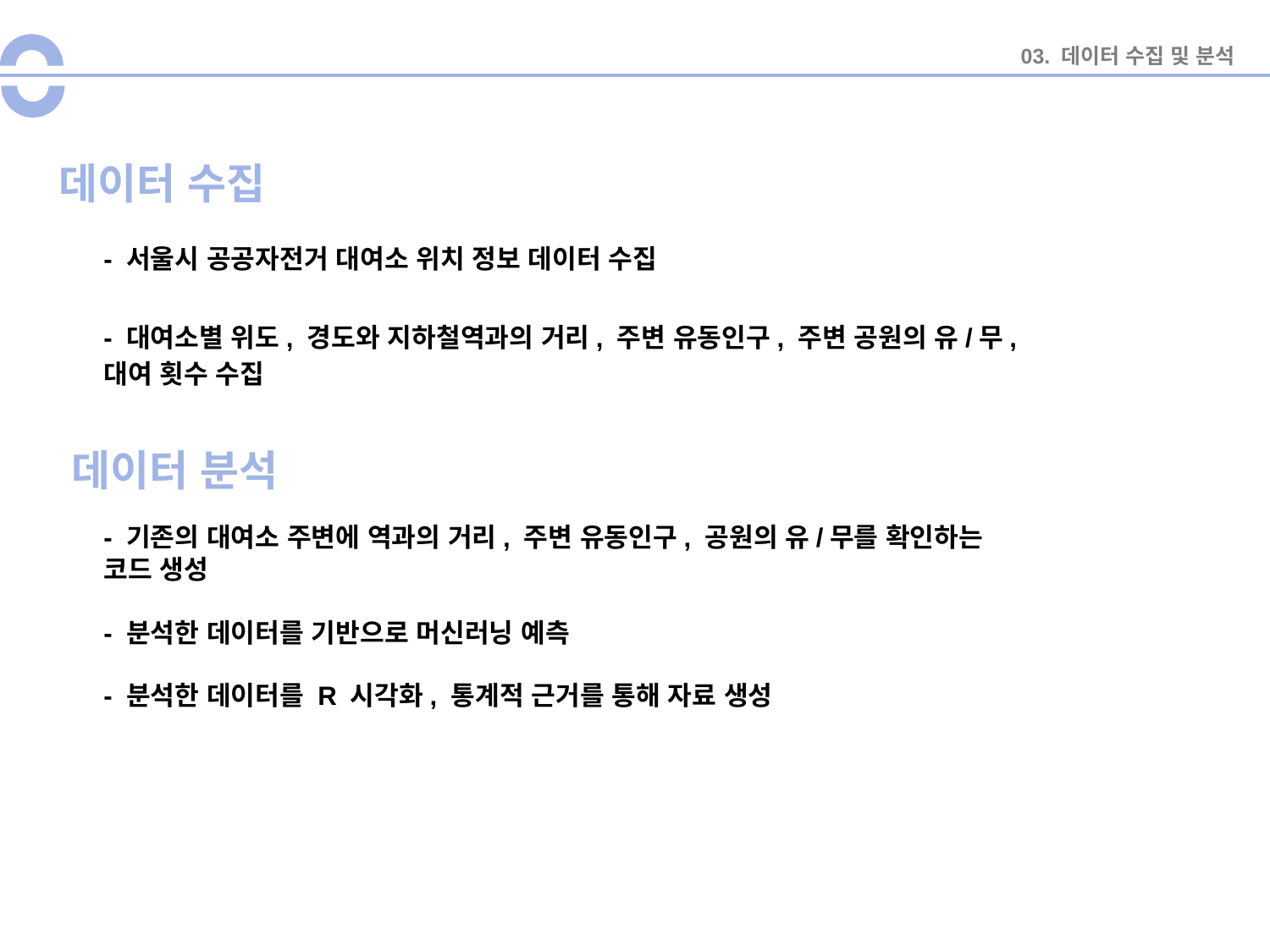

03. 데이터 수집 및 분석

# 데이터 수집
- 서울시 공공자전거 대여소 위치 정보 데이터 수집
- 대여소별 위도, 경도와 지하철역과의 거리, 주변 유동인구, 주변 공원의 유/무, 대여 횟수 수집
데이터 분석
- 기존의 대여소 주변에 역과의 거리, 주변 유동인구, 공원의 유/무를 확인하는 코드 생성

- 분석한 데이터를 기반으로 머신러닝 예측

- 분석한 데이터를 R 시각화, 통계적 근거를 통해 자료 생성